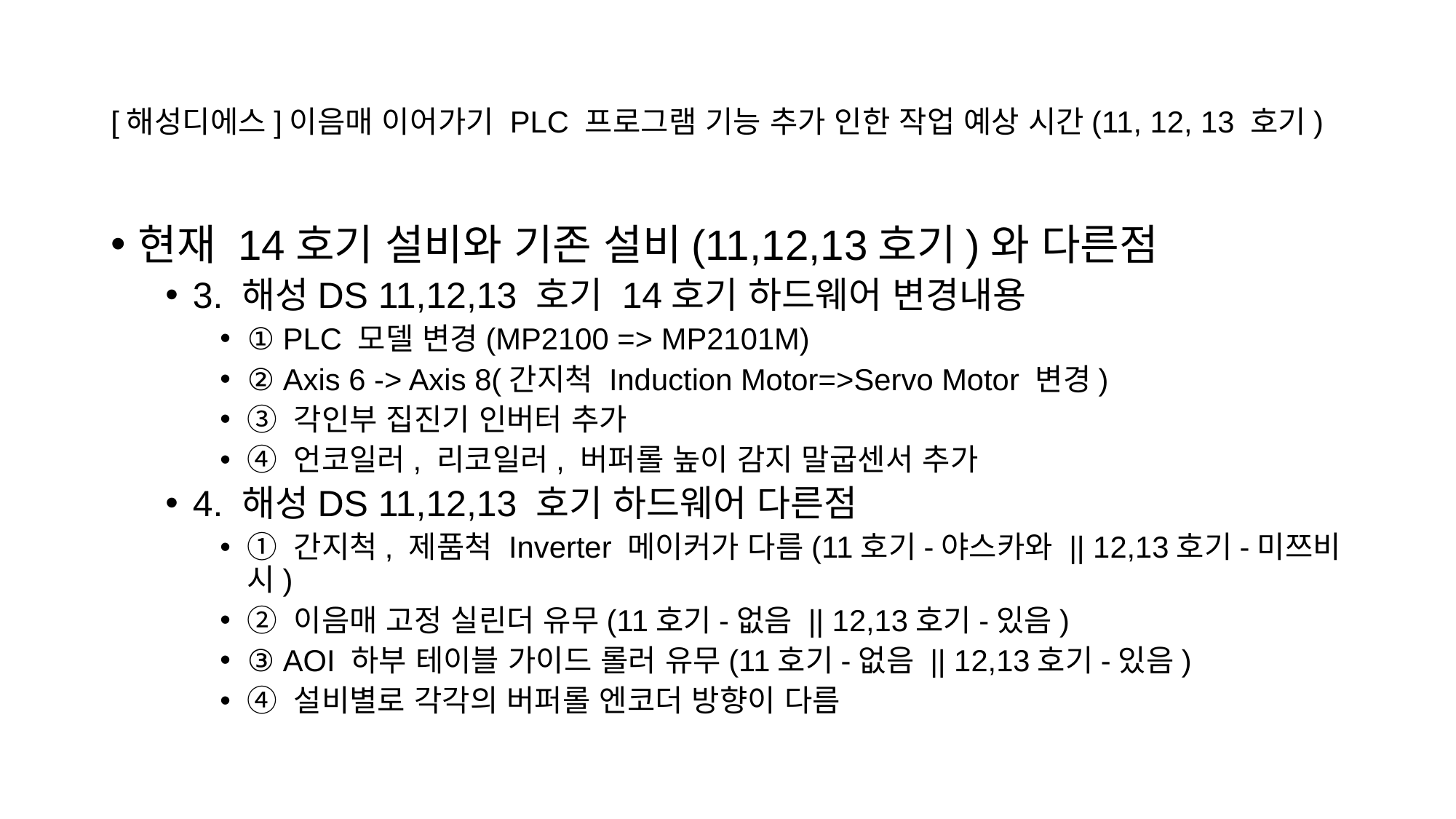

# [해성디에스]이음매 이어가기 PLC 프로그램 기능 추가 인한 작업 예상 시간(11, 12, 13 호기)
현재 14호기 설비와 기존 설비(11,12,13호기)와 다른점
3. 해성DS 11,12,13 호기 14호기 하드웨어 변경내용
① PLC 모델 변경(MP2100 => MP2101M)
② Axis 6 -> Axis 8(간지척 Induction Motor=>Servo Motor 변경)
③ 각인부 집진기 인버터 추가
④ 언코일러, 리코일러, 버퍼롤 높이 감지 말굽센서 추가
4. 해성DS 11,12,13 호기 하드웨어 다른점
① 간지척, 제품척 Inverter 메이커가 다름(11호기-야스카와 || 12,13호기-미쯔비시)
② 이음매 고정 실린더 유무(11호기-없음 || 12,13호기-있음)
③ AOI 하부 테이블 가이드 롤러 유무(11호기-없음 || 12,13호기-있음)
④ 설비별로 각각의 버퍼롤 엔코더 방향이 다름